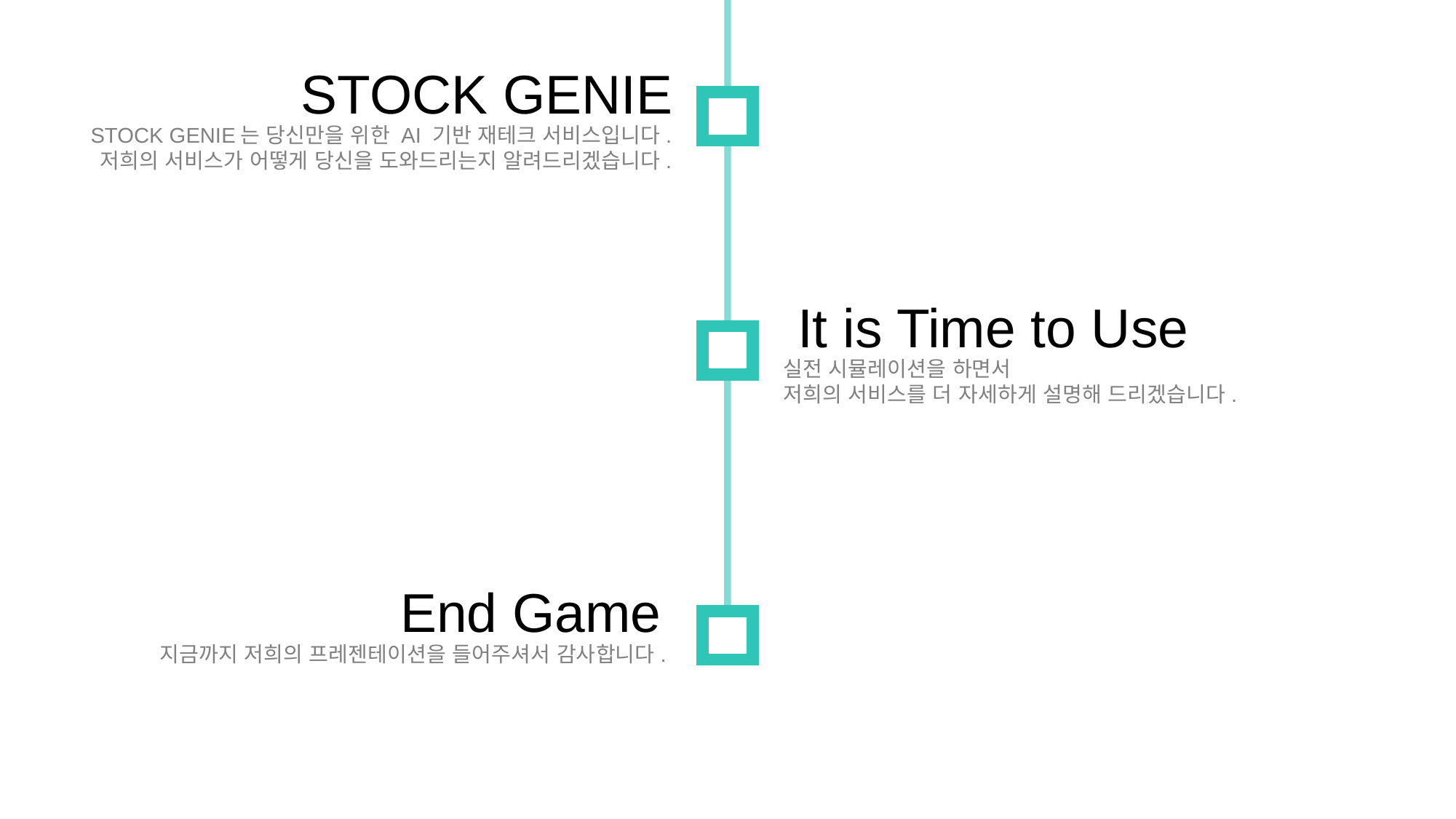

STOCK GENIE

STOCK GENIE는 당신만을 위한 AI 기반 재테크 서비스입니다.
저희의 서비스가 어떻게 당신을 도와드리는지 알려드리겠습니다.
It is Time to Use

실전 시뮬레이션을 하면서
저희의 서비스를 더 자세하게 설명해 드리겠습니다.
End Game

지금까지 저희의 프레젠테이션을 들어주셔서 감사합니다.